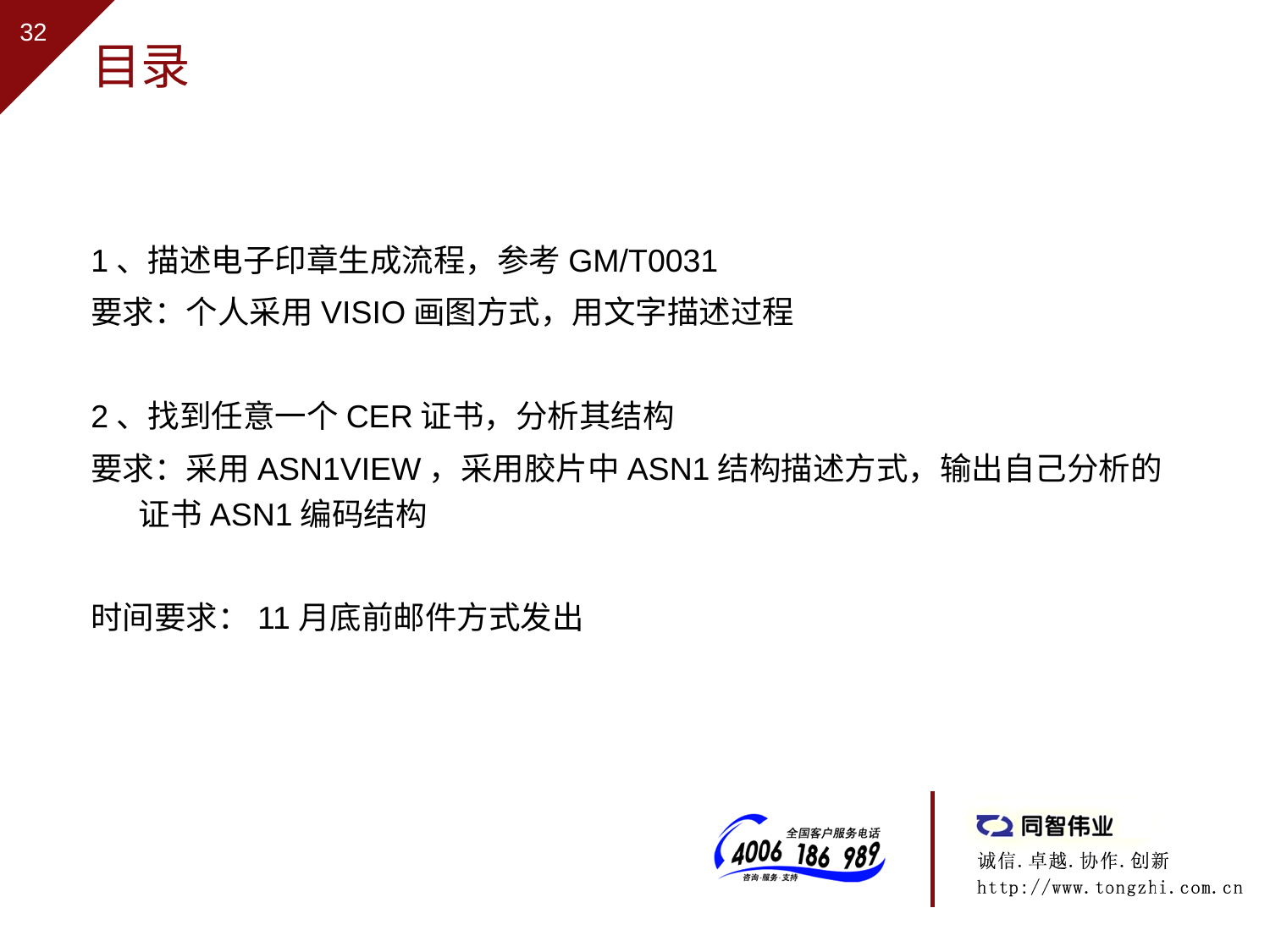

# 目录

1、描述电子印章生成流程，参考GM/T0031
要求：个人采用VISIO画图方式，用文字描述过程

2、找到任意一个CER证书，分析其结构
要求：采用ASN1VIEW，采用胶片中ASN1结构描述方式，输出自己分析的证书ASN1编码结构

时间要求：11月底前邮件方式发出